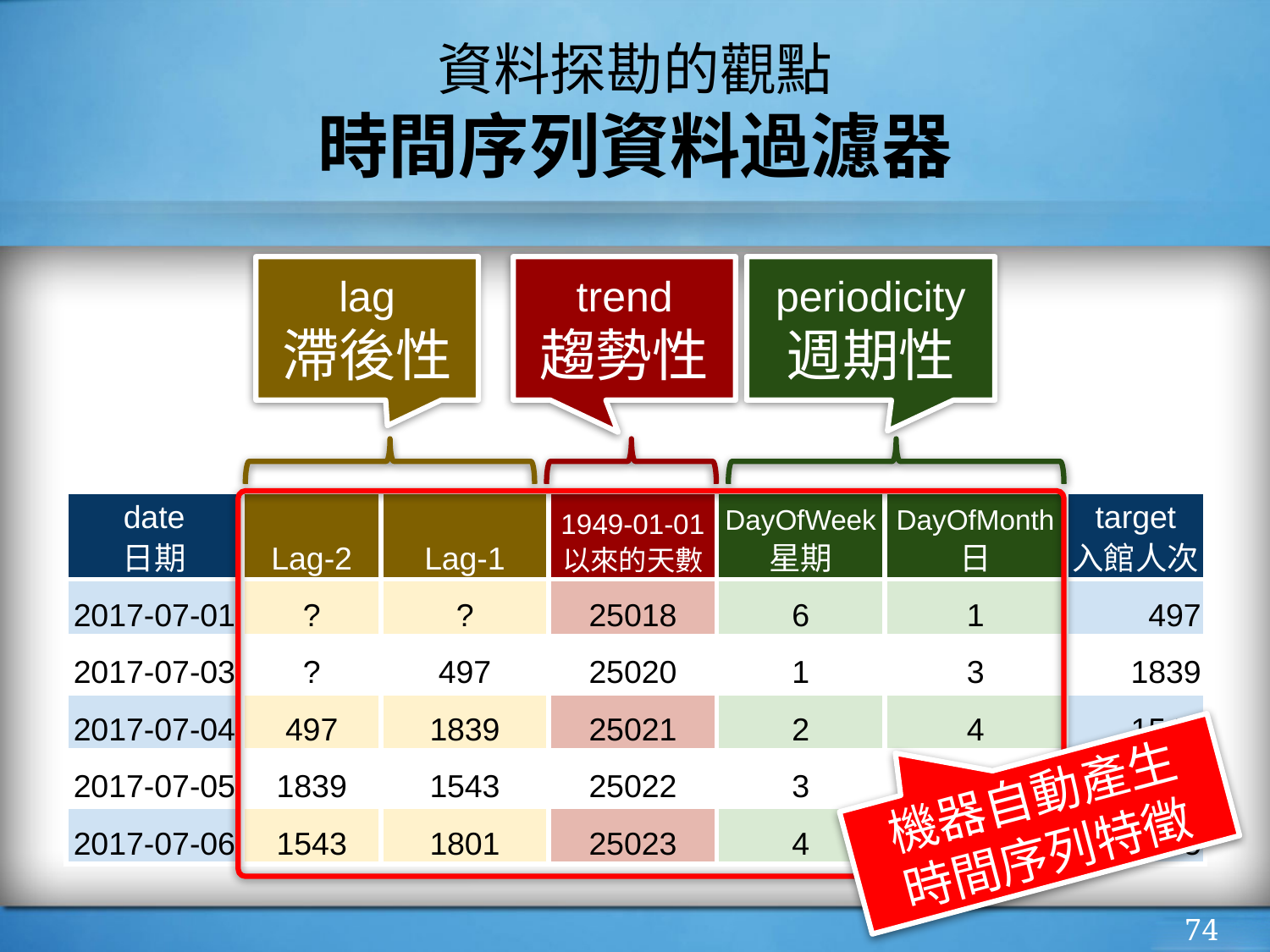

# 資料探勘的觀點
時間序列資料過濾器
lag
滯後性
trend
趨勢性
periodicity
週期性

| date 日期 | Lag-2 | Lag-1 | 1949-01-01 以來的天數 | DayOfWeek 星期 | DayOfMonth 日 | target 入館人次 |
| --- | --- | --- | --- | --- | --- | --- |
| 2017-07-01 | ? | ? | 25018 | 6 | 1 | 497 |
| 2017-07-03 | ? | 497 | 25020 | 1 | 3 | 1839 |
| 2017-07-04 | 497 | 1839 | 25021 | 2 | 4 | 1543 |
| 2017-07-05 | 1839 | 1543 | 25022 | 3 | 5 | 1801 |
| 2017-07-06 | 1543 | 1801 | 25023 | 4 | 6 | 1485 |
機器自動產生
時間序列特徵
74